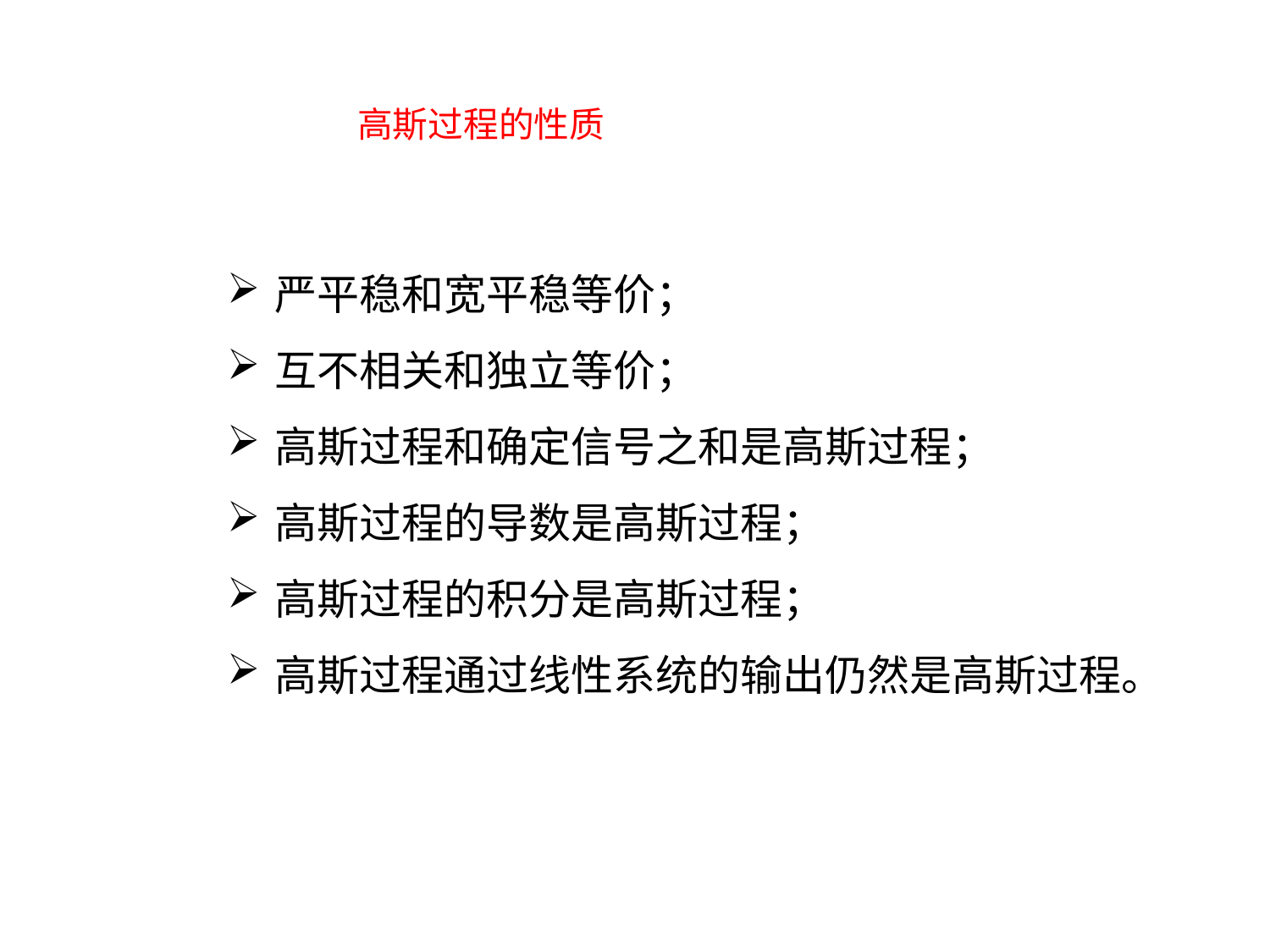

高斯过程的性质
严平稳和宽平稳等价；
互不相关和独立等价；
高斯过程和确定信号之和是高斯过程；
高斯过程的导数是高斯过程；
高斯过程的积分是高斯过程；
高斯过程通过线性系统的输出仍然是高斯过程。